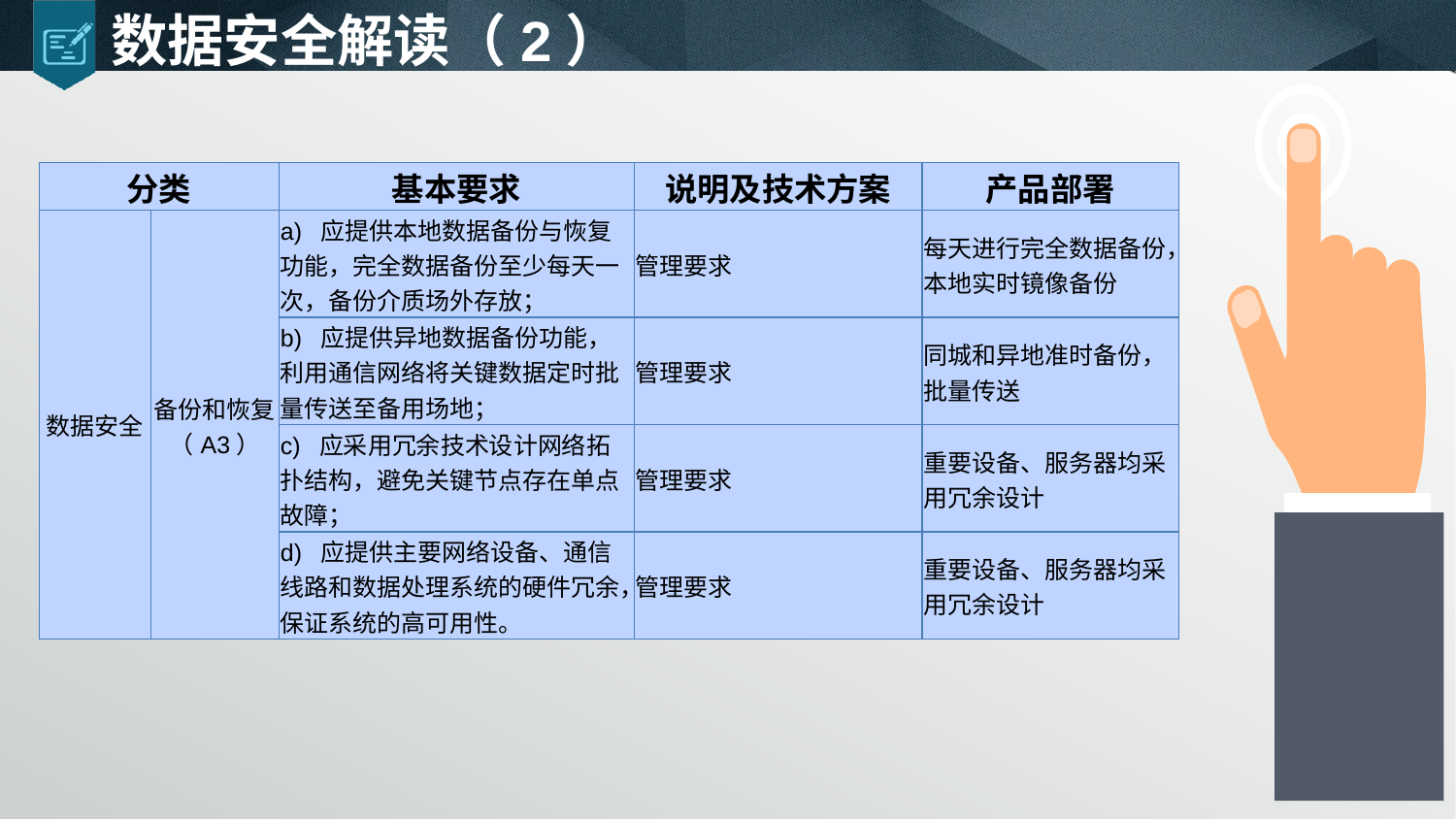

# 数据安全解读（2）

| 分类 |  | 基本要求 | 说明及技术方案 | 产品部署 |
| --- | --- | --- | --- | --- |
| 数据安全 | 备份和恢复（A3） | a) 应提供本地数据备份与恢复功能，完全数据备份至少每天一次，备份介质场外存放； | 管理要求 | 每天进行完全数据备份，本地实时镜像备份 |
|  |  | b) 应提供异地数据备份功能，利用通信网络将关键数据定时批量传送至备用场地； | 管理要求 | 同城和异地准时备份，批量传送 |
|  |  | c) 应采用冗余技术设计网络拓扑结构，避免关键节点存在单点故障； | 管理要求 | 重要设备、服务器均采用冗余设计 |
|  |  | d) 应提供主要网络设备、通信线路和数据处理系统的硬件冗余，保证系统的高可用性。 | 管理要求 | 重要设备、服务器均采用冗余设计 |